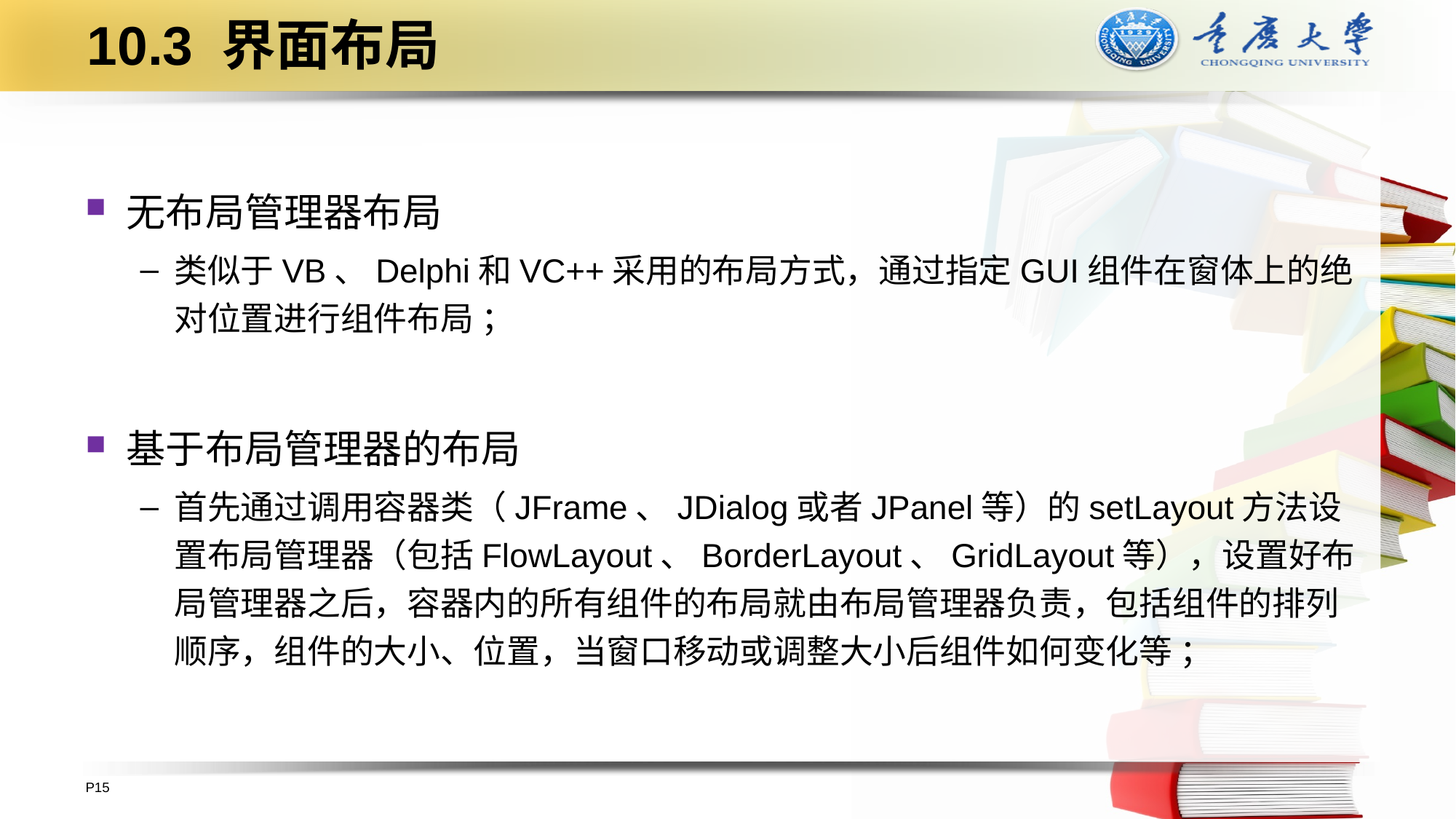

# 10.3 界面布局

无布局管理器布局
类似于VB、Delphi和VC++采用的布局方式，通过指定GUI组件在窗体上的绝对位置进行组件布局 ；

基于布局管理器的布局
首先通过调用容器类（JFrame、JDialog或者JPanel等）的setLayout方法设置布局管理器（包括FlowLayout、BorderLayout、GridLayout等），设置好布局管理器之后，容器内的所有组件的布局就由布局管理器负责，包括组件的排列顺序，组件的大小、位置，当窗口移动或调整大小后组件如何变化等 ；
P15